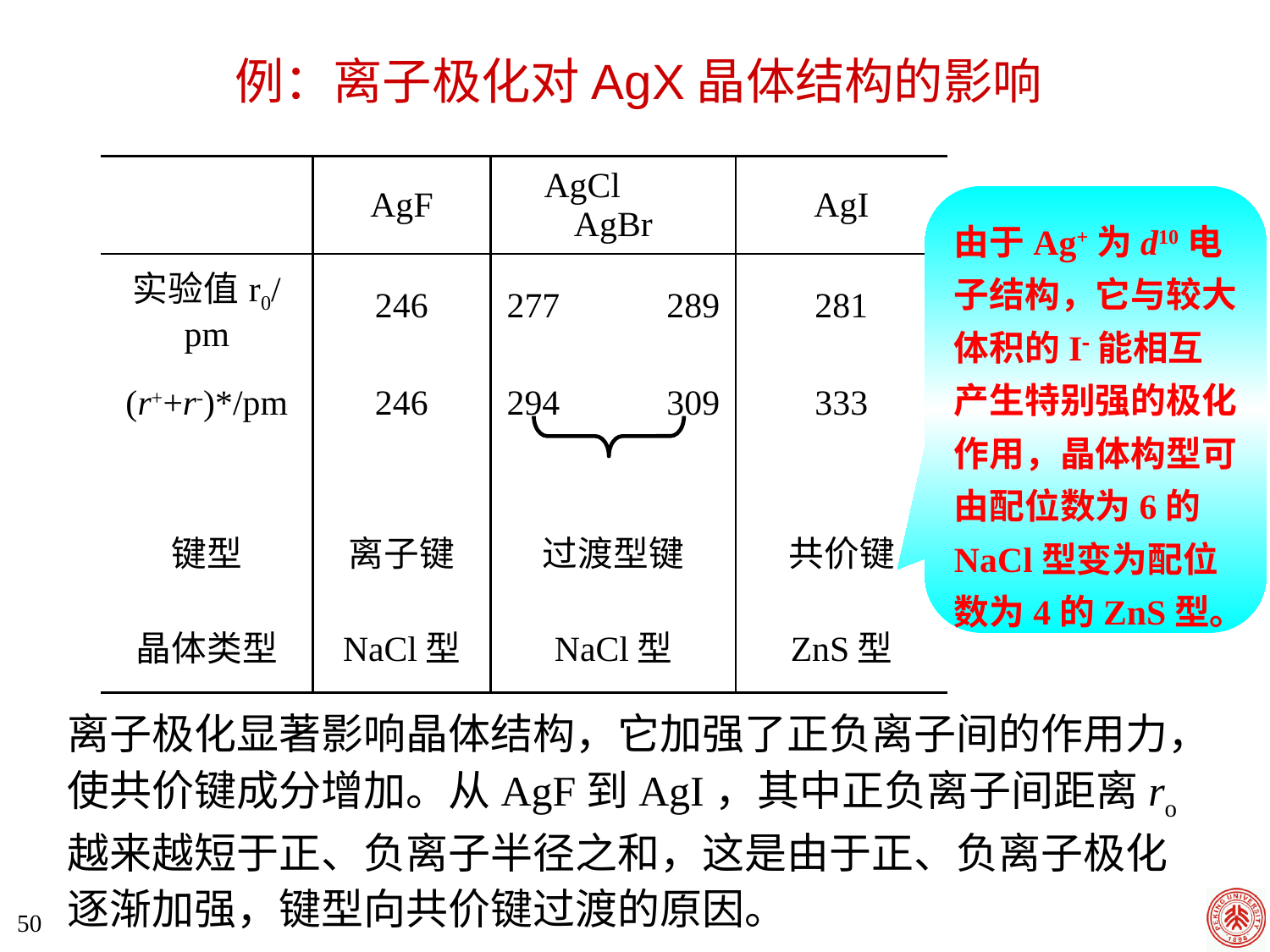

例：离子极化对AgX晶体结构的影响
|  | AgF | AgCl AgBr | AgI |
| --- | --- | --- | --- |
| 实验值r0/pm | 246 | 277 289 | 281 |
| (r++r-)\*/pm | 246 | 294 309 | 333 |
|  |  |  |  |
| 键型 | 离子键 | 过渡型键 | 共价键 |
| 晶体类型 | NaCl型 | NaCl型 | ZnS型 |
由于Ag+为d10电子结构，它与较大体积的I−能相互产生特别强的极化作用，晶体构型可由配位数为6的NaCl型变为配位数为4的ZnS型。

离子极化显著影响晶体结构，它加强了正负离子间的作用力，使共价键成分增加。从AgF到AgI，其中正负离子间距离ro越来越短于正、负离子半径之和，这是由于正、负离子极化逐渐加强，键型向共价键过渡的原因。
50